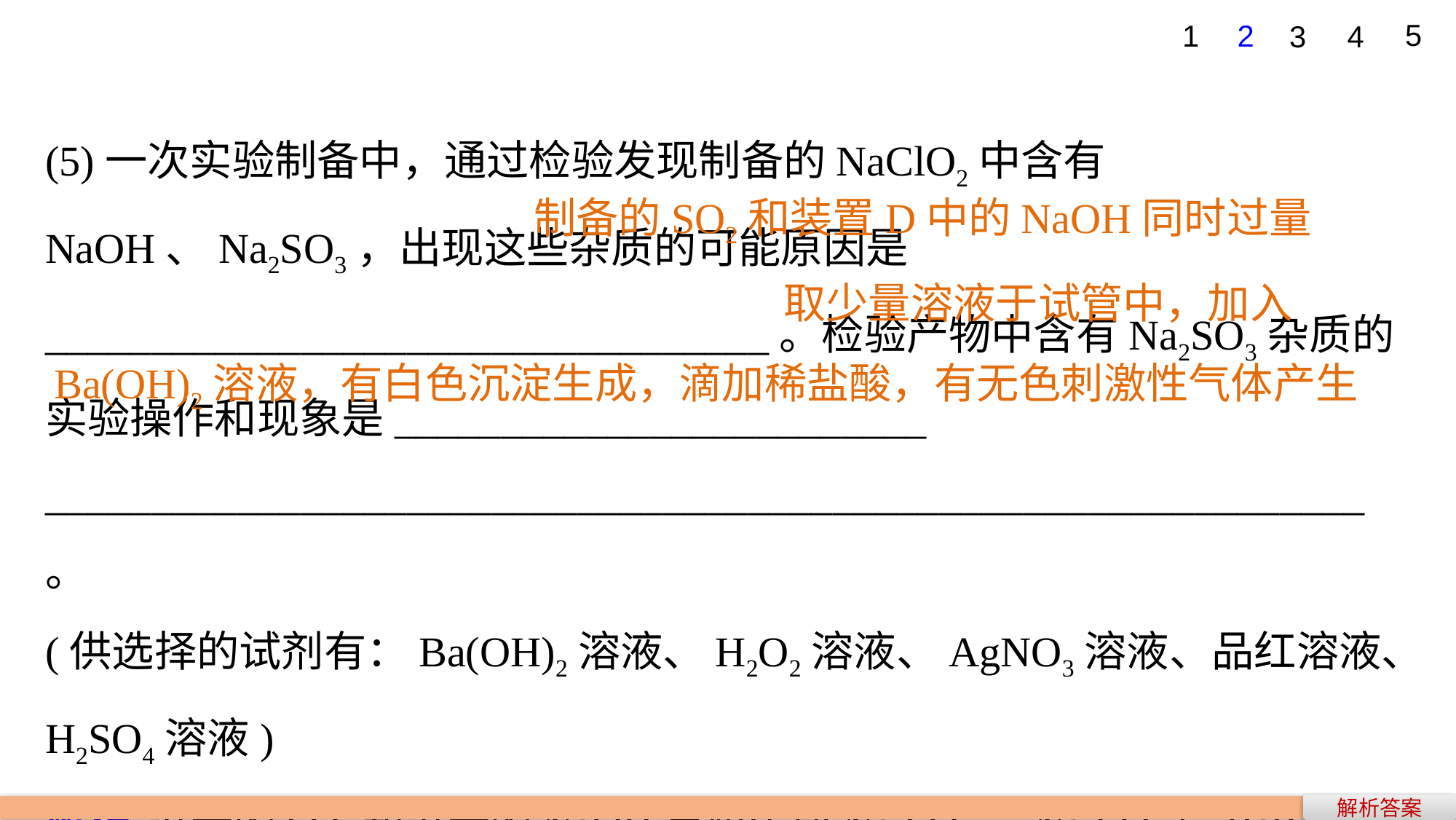

5
1
2
3
4
(5)一次实验制备中，通过检验发现制备的NaClO2中含有NaOH、Na2SO3，出现这些杂质的可能原因是__________________________________。检验产物中含有Na2SO3杂质的实验操作和现象是_________________________
______________________________________________________________。
(供选择的试剂有：Ba(OH)2溶液、H2O2溶液、AgNO3溶液、品红溶液、H2SO4溶液)
解析  过量的SO2和过量的NaOH反应生成Na2SO3；Na2SO3与Ba(OH)2反应生成白色沉淀BaSO3，滴加稀盐酸，有无色刺激性气体产生。
制备的SO2和装置D中的NaOH同时过量
                                                                            取少量溶液于试管中，加入Ba(OH)2溶液，有白色沉淀生成，滴加稀盐酸，有无色刺激性气体产生
解析答案